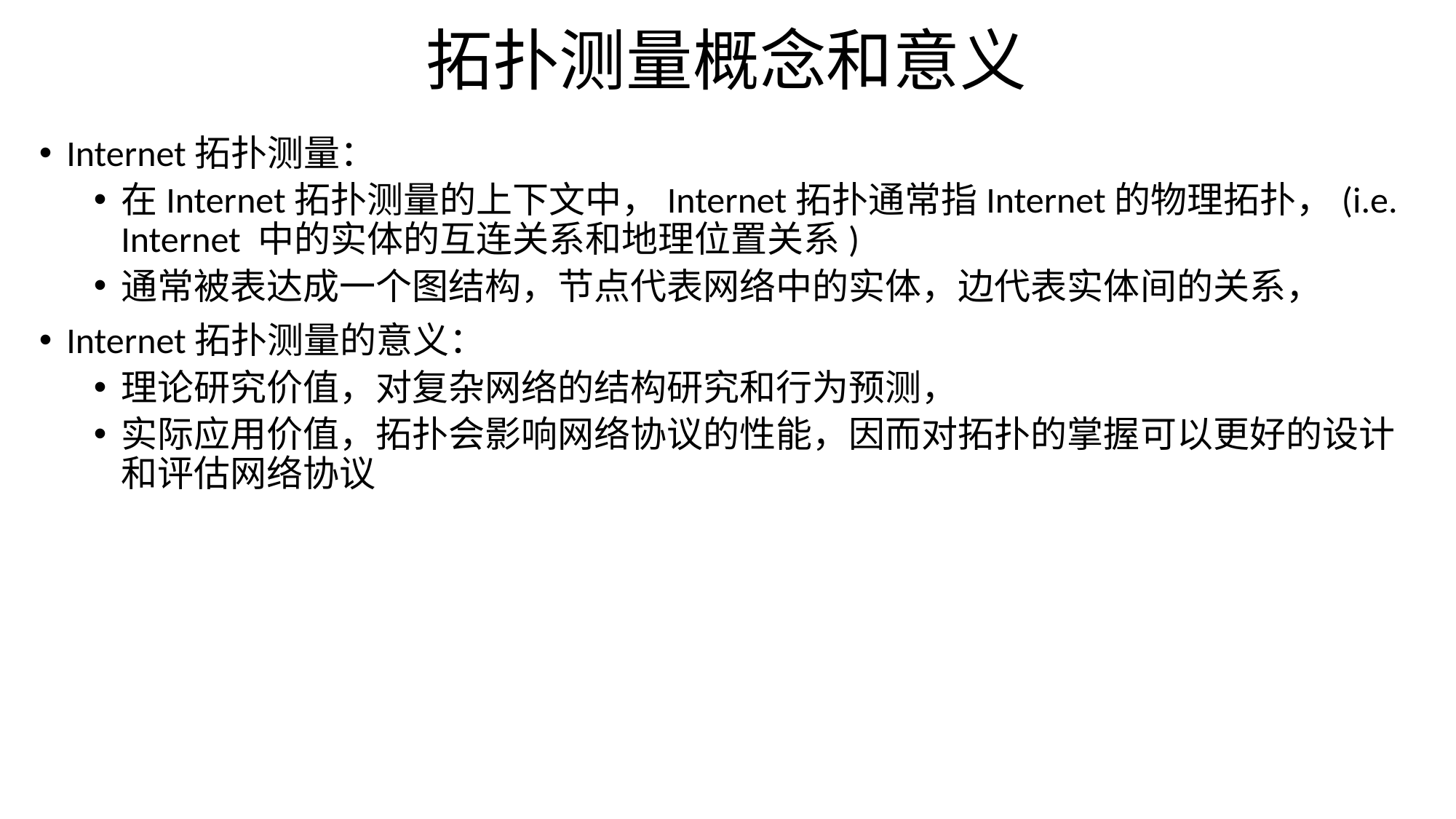

拓扑测量概念和意义
Internet拓扑测量：
在Internet拓扑测量的上下文中，Internet拓扑通常指Internet的物理拓扑，(i.e. Internet 中的实体的互连关系和地理位置关系)
通常被表达成一个图结构，节点代表网络中的实体，边代表实体间的关系，
Internet拓扑测量的意义：
理论研究价值，对复杂网络的结构研究和行为预测，
实际应用价值，拓扑会影响网络协议的性能，因而对拓扑的掌握可以更好的设计和评估网络协议